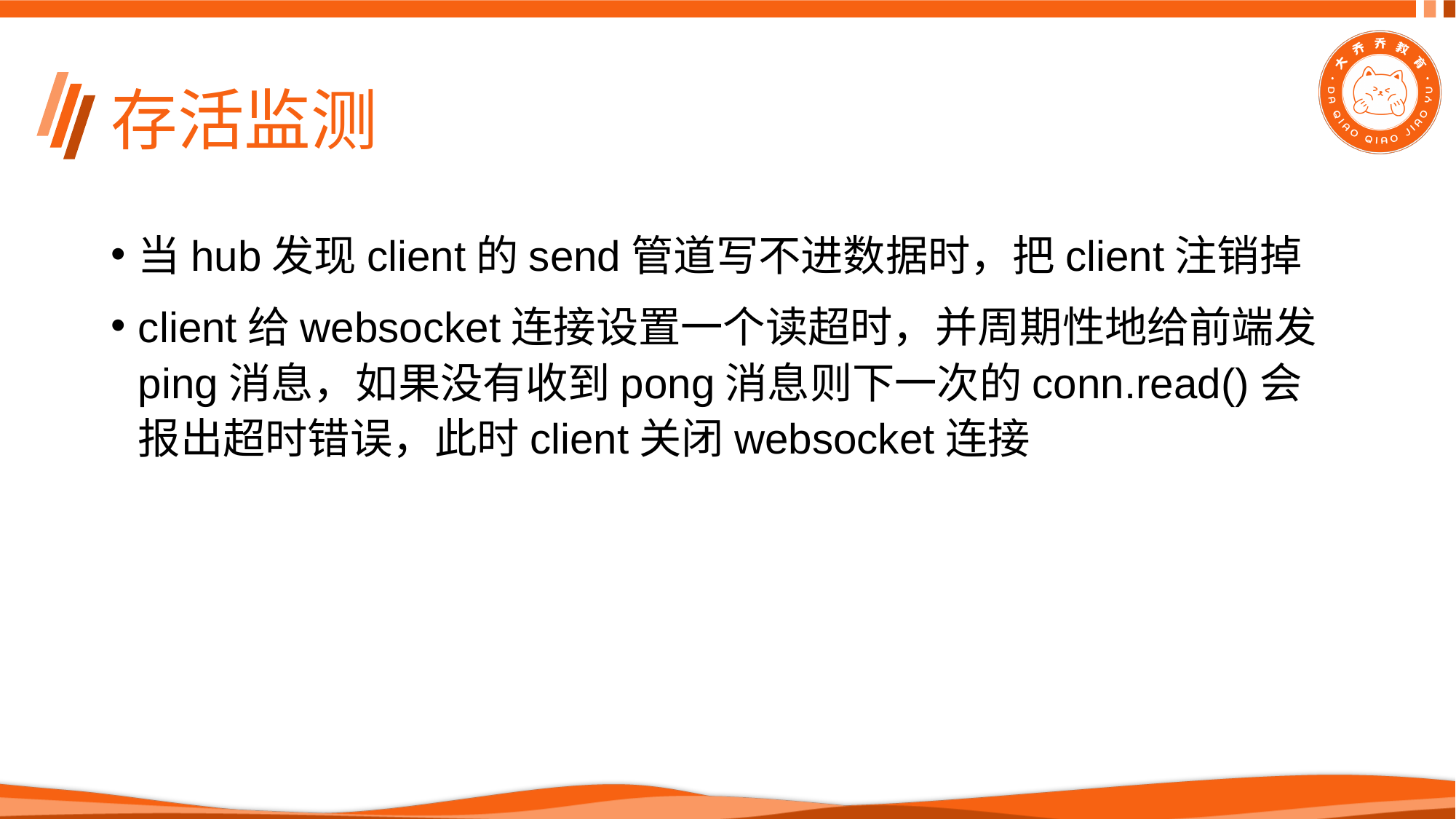

# 存活监测
当hub发现client的send管道写不进数据时，把client注销掉
client给websocket连接设置一个读超时，并周期性地给前端发ping消息，如果没有收到pong消息则下一次的conn.read()会报出超时错误，此时client关闭websocket连接